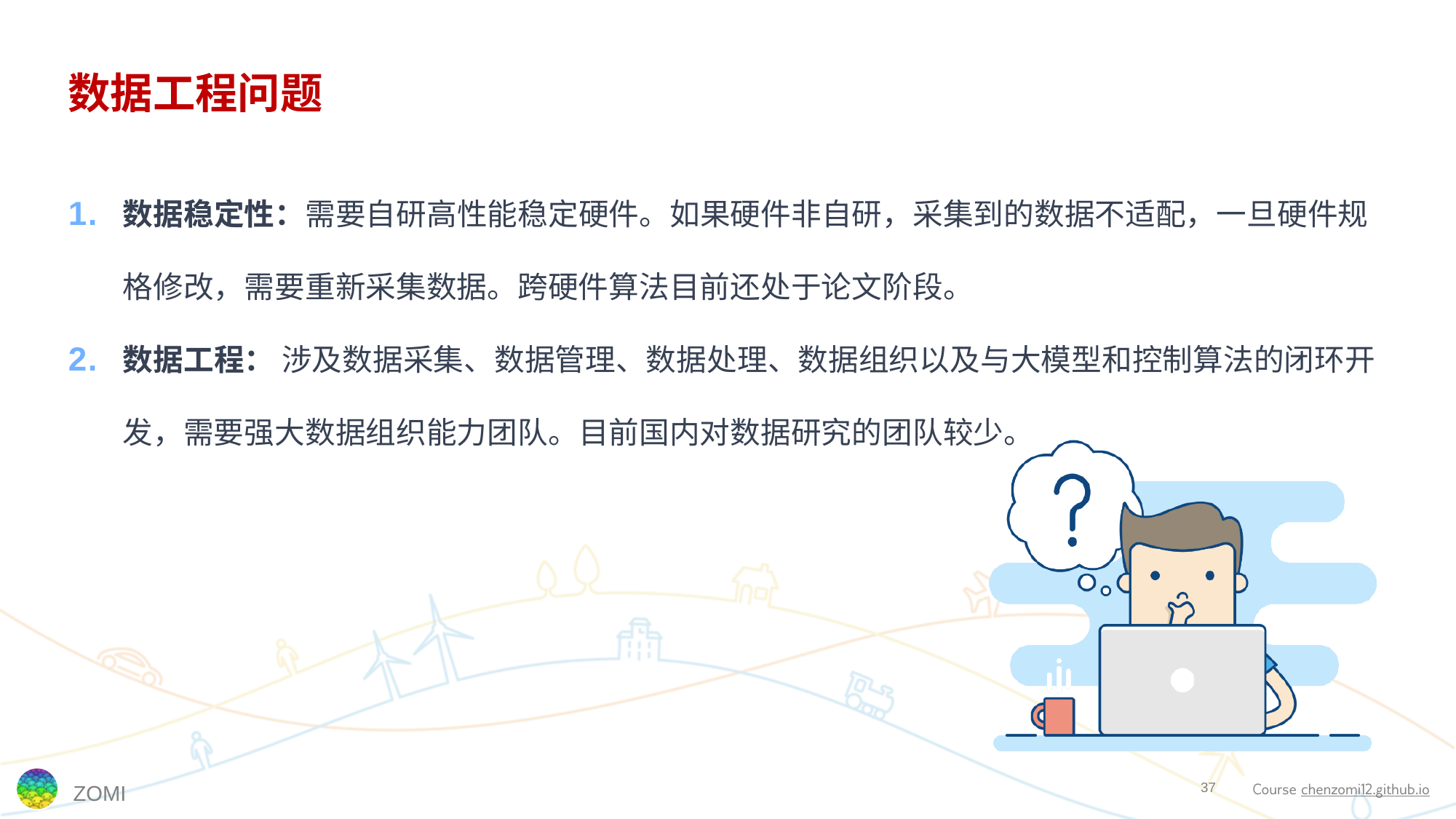

# 数据工程问题
数据稳定性：需要自研高性能稳定硬件。如果硬件非自研，采集到的数据不适配，一旦硬件规格修改，需要重新采集数据。跨硬件算法目前还处于论文阶段。
数据工程： 涉及数据采集、数据管理、数据处理、数据组织以及与大模型和控制算法的闭环开发，需要强大数据组织能力团队。目前国内对数据研究的团队较少。